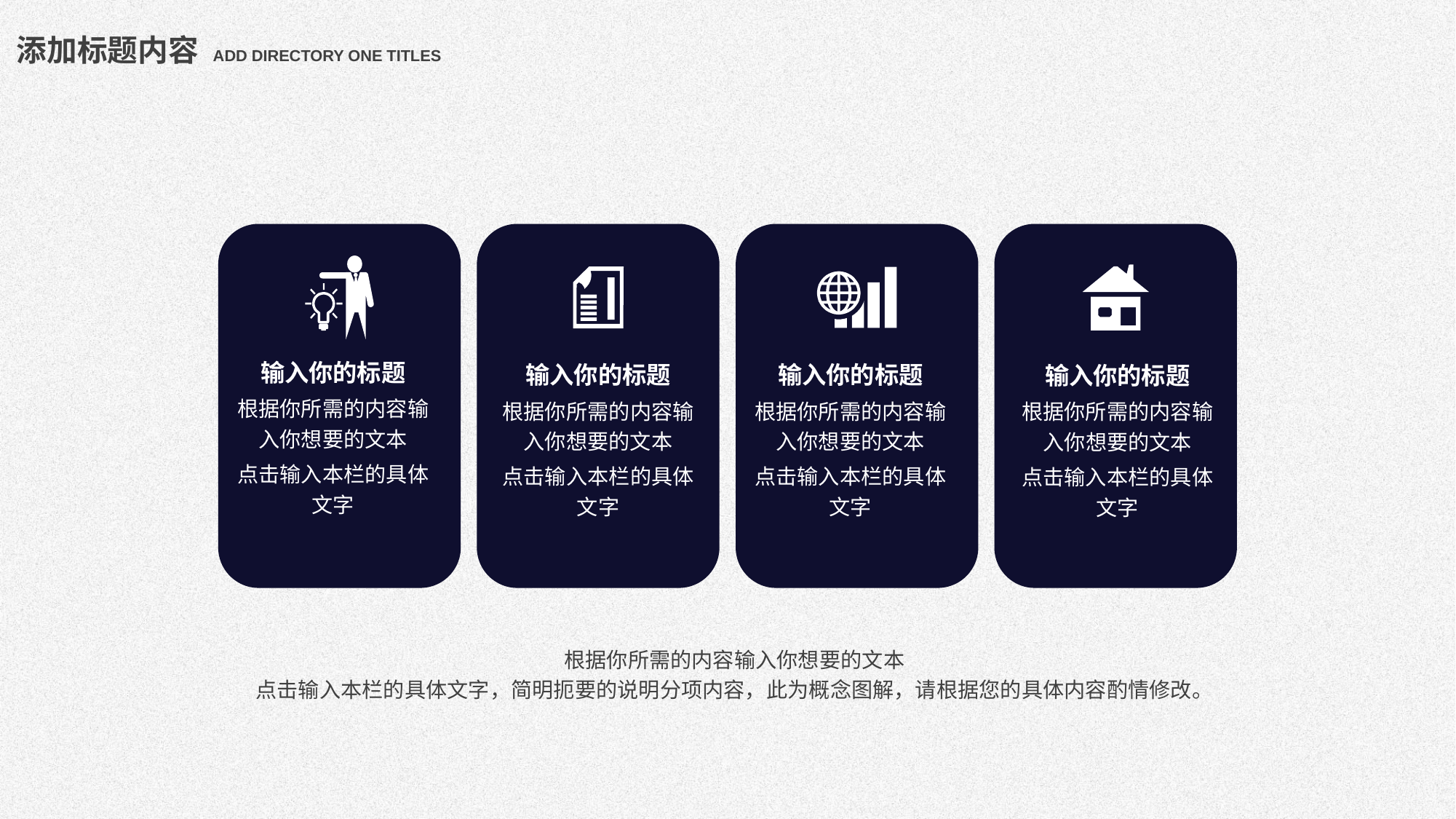

添加标题内容 ADD DIRECTORY ONE TITLES

输入你的标题
根据你所需的内容输入你想要的文本
点击输入本栏的具体文字
输入你的标题
根据你所需的内容输入你想要的文本
点击输入本栏的具体文字
输入你的标题
根据你所需的内容输入你想要的文本
点击输入本栏的具体文字
输入你的标题
根据你所需的内容输入你想要的文本
点击输入本栏的具体文字
根据你所需的内容输入你想要的文本
点击输入本栏的具体文字，简明扼要的说明分项内容，此为概念图解，请根据您的具体内容酌情修改。